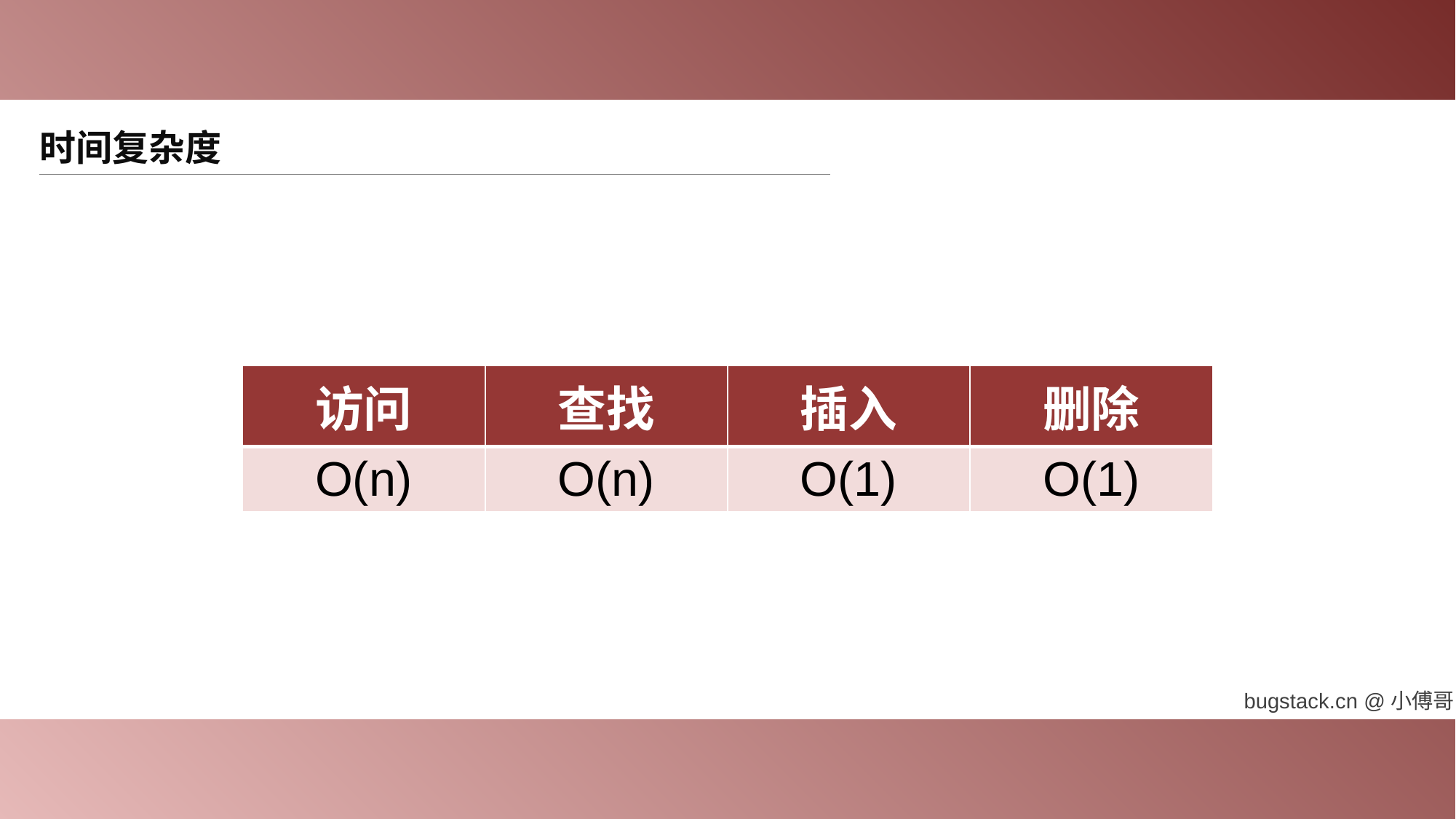

时间复杂度
| 访问 | 查找 | 插入 | 删除 |
| --- | --- | --- | --- |
| O(n) | O(n) | O(1) | O(1) |